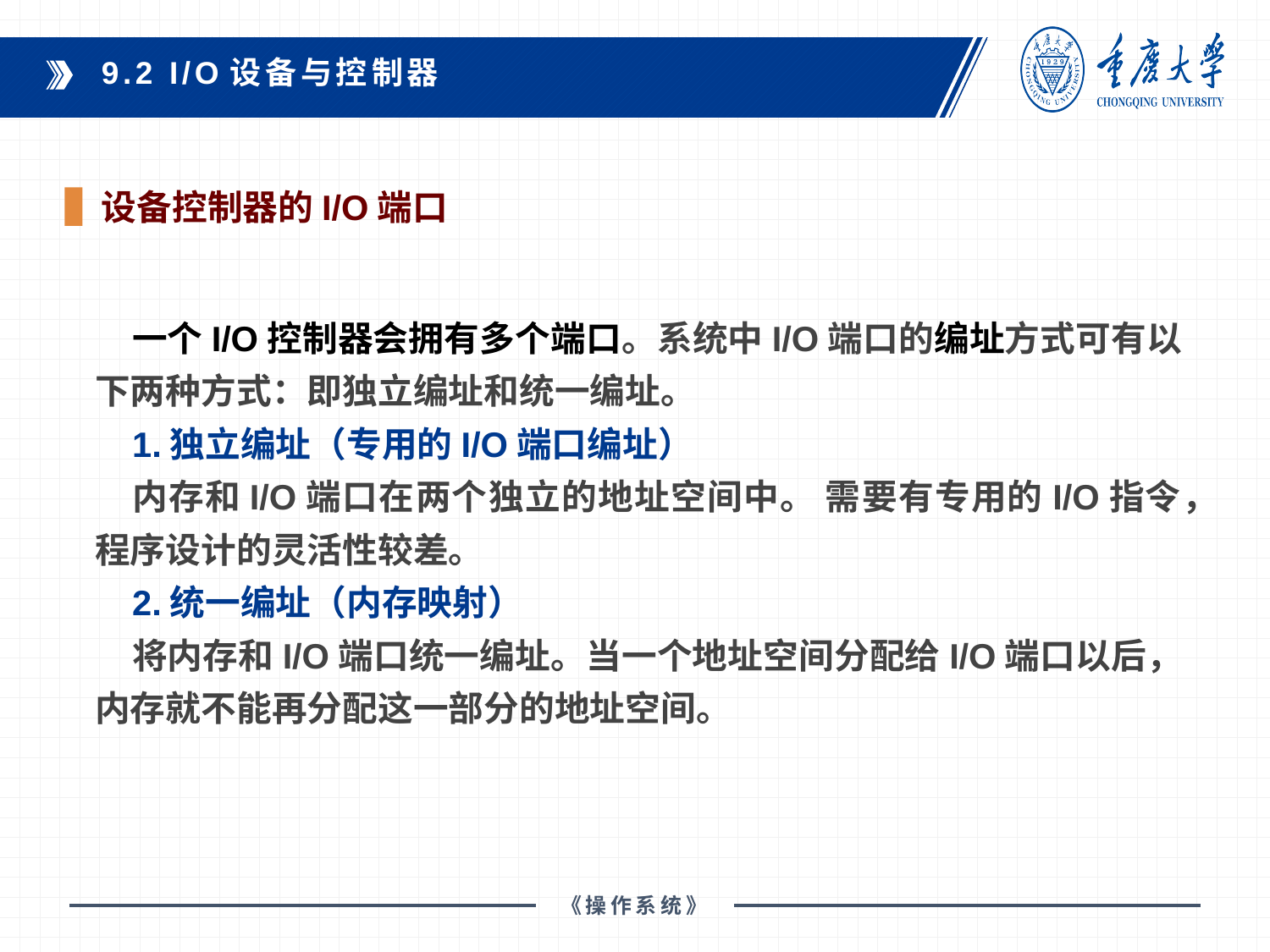

9.2 I/O设备与控制器
设备控制器的I/O端口

一个I/O控制器会拥有多个端口。系统中I/O端口的编址方式可有以下两种方式：即独立编址和统一编址。
1.独立编址（专用的I/O端口编址）
内存和I/O端口在两个独立的地址空间中。 需要有专用的I/O指令，程序设计的灵活性较差。
2.统一编址（内存映射）
将内存和I/O端口统一编址。当一个地址空间分配给I/O端口以后，内存就不能再分配这一部分的地址空间。